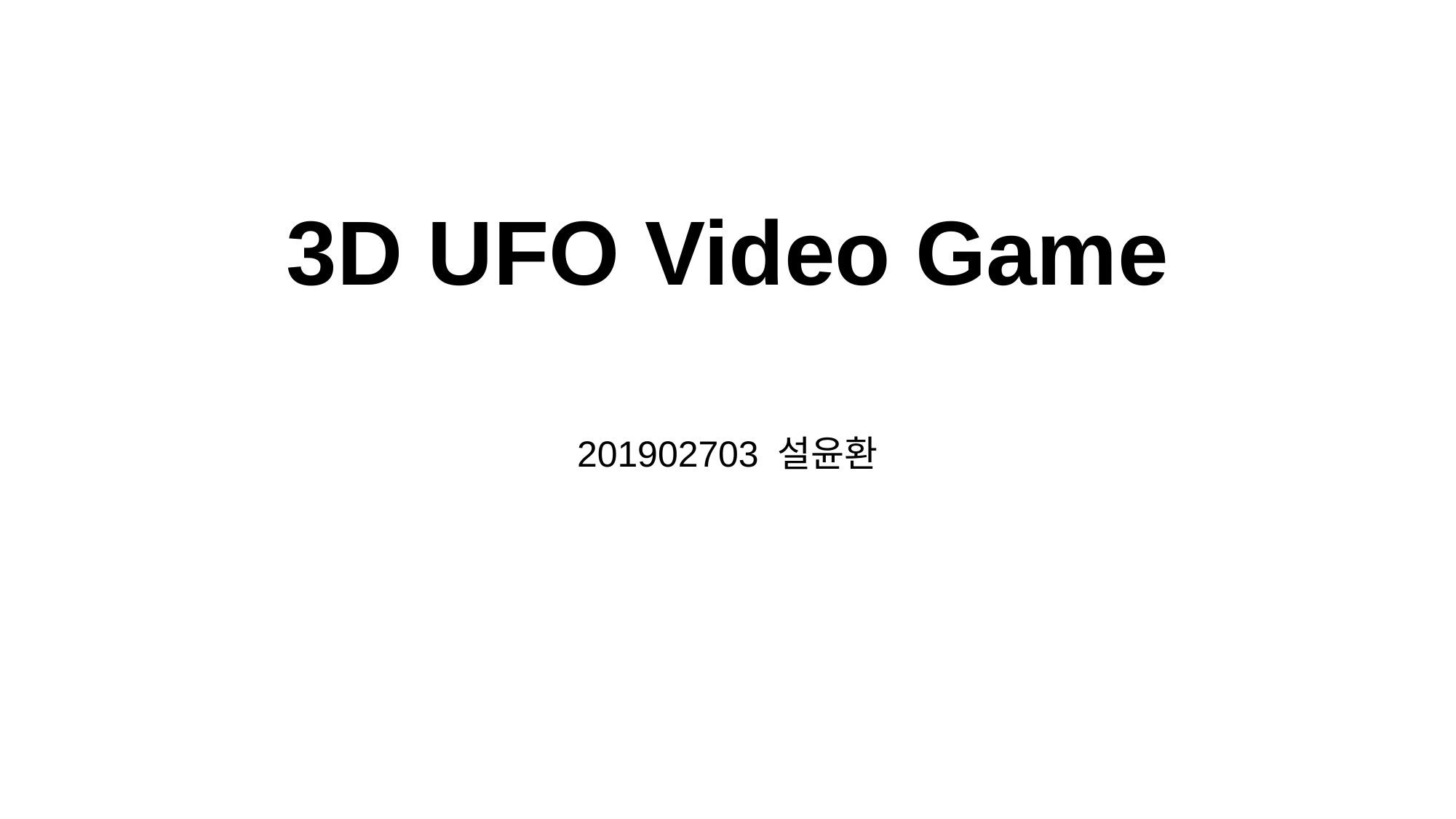

# 3D UFO Video Game
201902703 설윤환